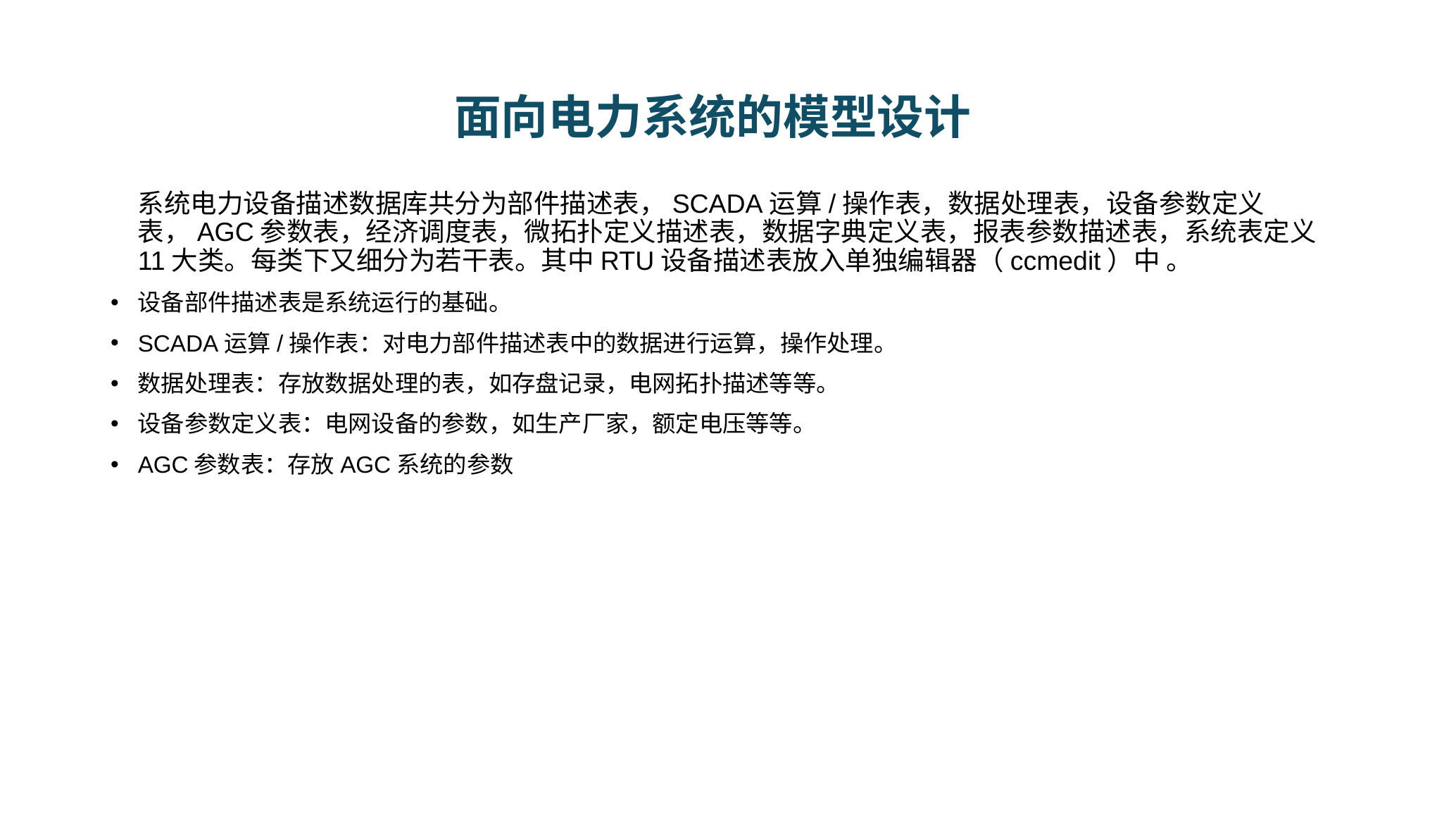

# 面向电力系统的模型设计
	系统电力设备描述数据库共分为部件描述表，SCADA运算/操作表，数据处理表，设备参数定义表，AGC参数表，经济调度表，微拓扑定义描述表，数据字典定义表，报表参数描述表，系统表定义11大类。每类下又细分为若干表。其中RTU设备描述表放入单独编辑器（ccmedit）中 。
设备部件描述表是系统运行的基础。
SCADA运算/操作表：对电力部件描述表中的数据进行运算，操作处理。
数据处理表：存放数据处理的表，如存盘记录，电网拓扑描述等等。
设备参数定义表：电网设备的参数，如生产厂家，额定电压等等。
AGC参数表：存放AGC系统的参数